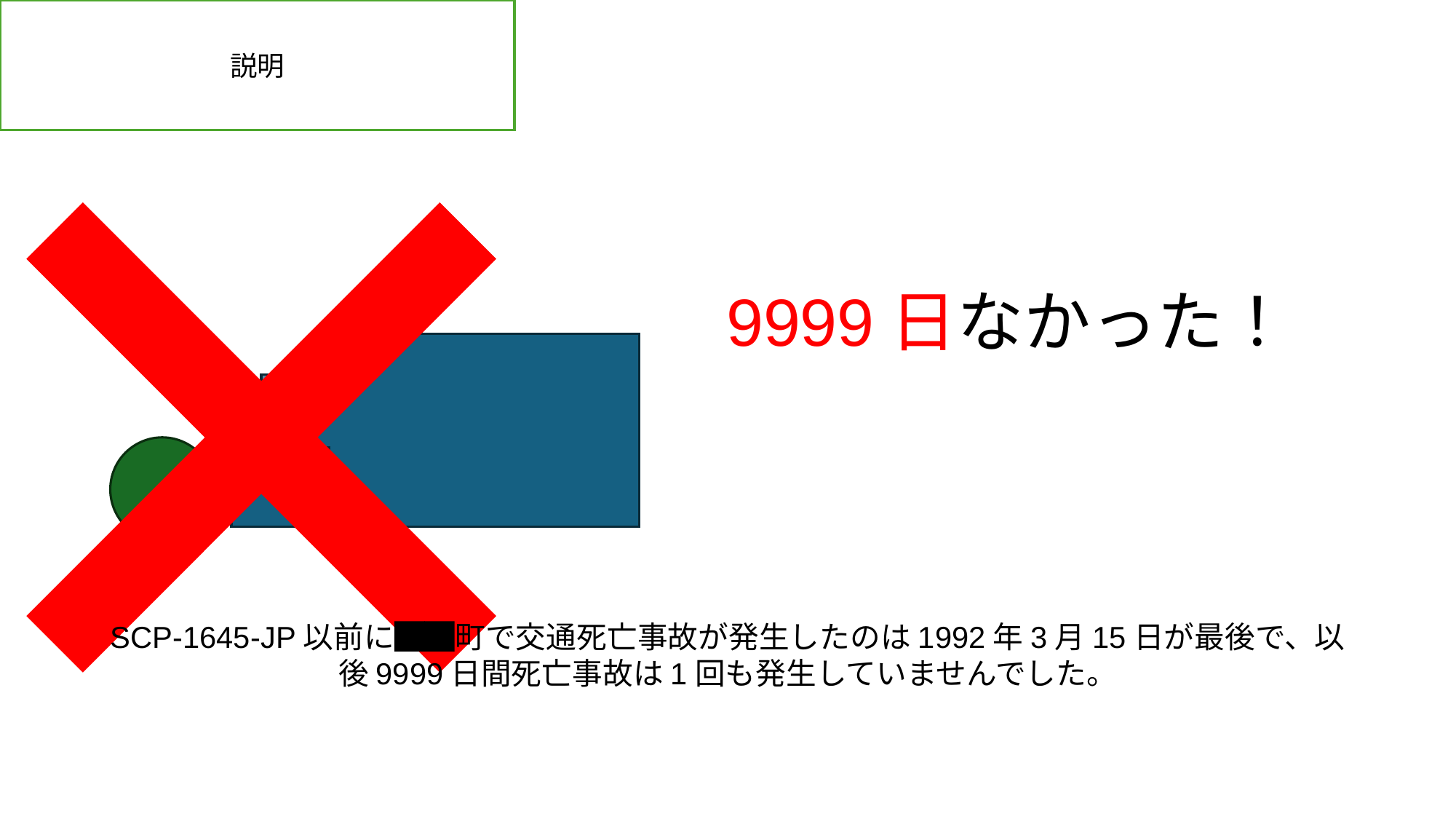

説明

9999日なかった！

SCP-1645-JP以前に██町で交通死亡事故が発生したのは1992年3月15日が最後で、以後9999日間死亡事故は1回も発生していませんでした。